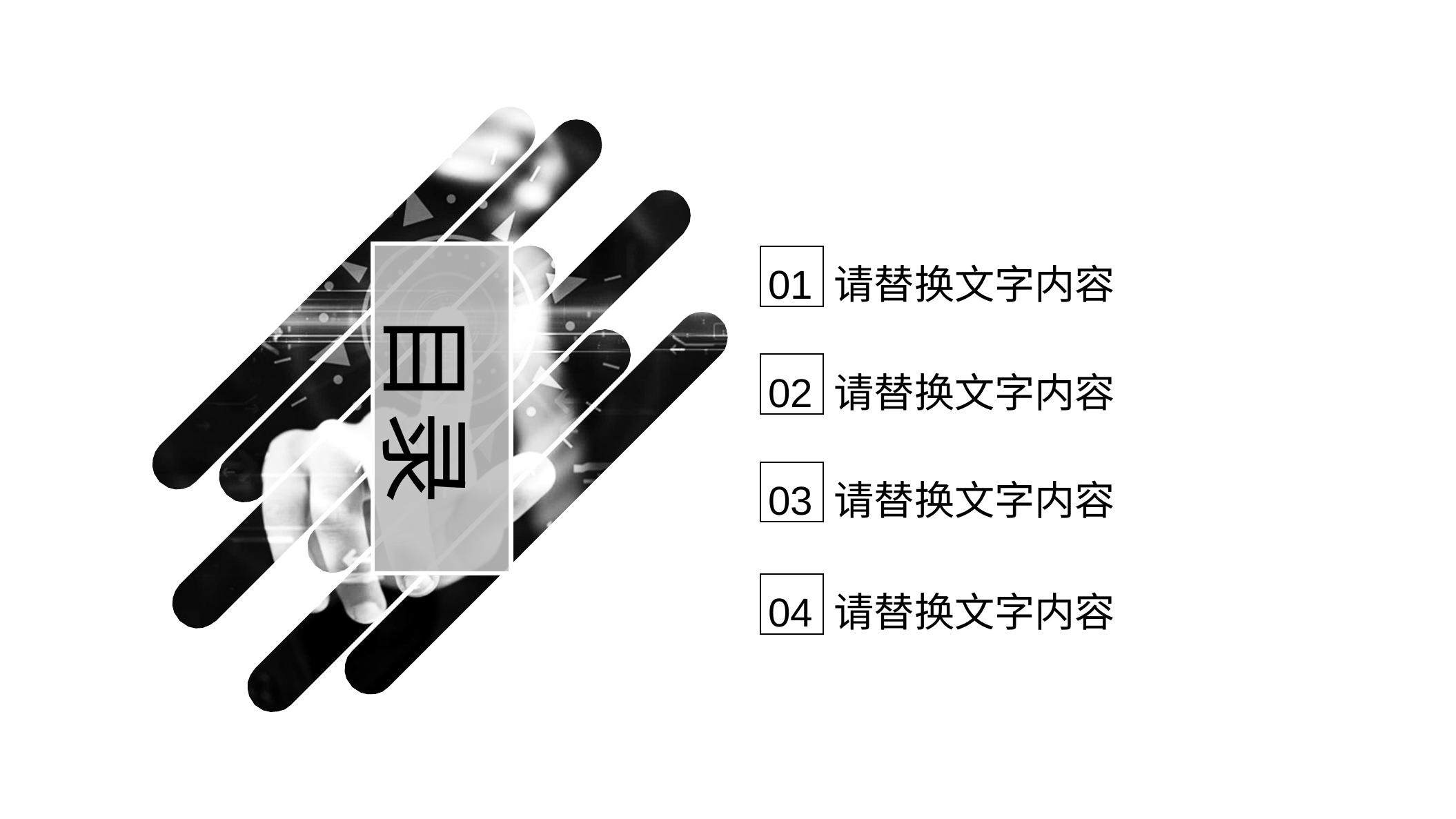

01 请替换文字内容

目录
02 请替换文字内容

03 请替换文字内容

04 请替换文字内容